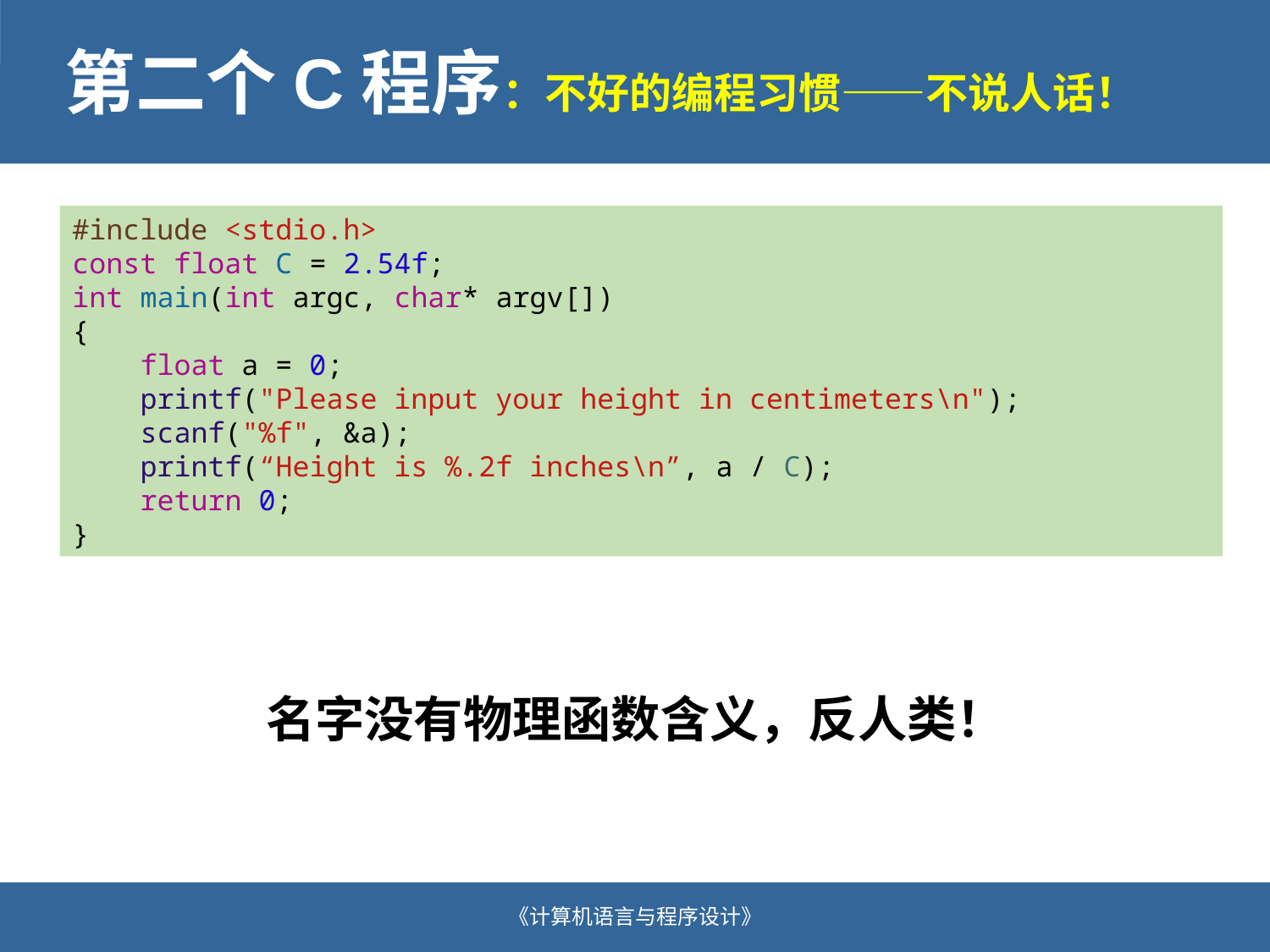

# 第二个C程序：不好的编程习惯——不说人话！
#include <stdio.h>
const float C = 2.54f;
int main(int argc, char* argv[])
{
    float a = 0;
    printf("Please input your height in centimeters\n");
    scanf("%f", &a);
    printf(“Height is %.2f inches\n”, a / C);
    return 0;
}
名字没有物理函数含义，反人类！

《计算机语言与程序设计》
36